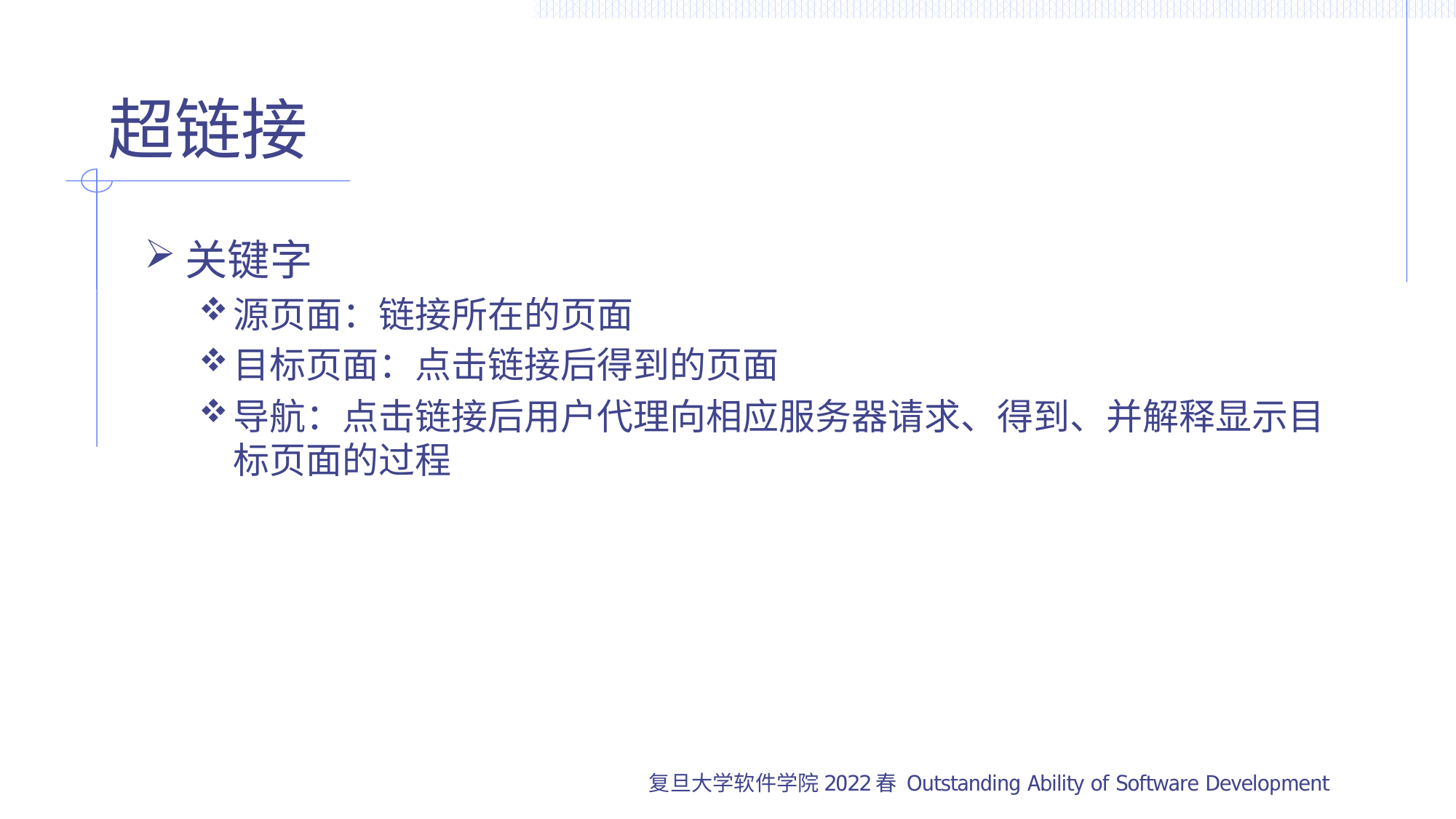

# 超链接
关键字
源页面：链接所在的页面
目标页面：点击链接后得到的页面
导航：点击链接后用户代理向相应服务器请求、得到、并解释显示目标页面的过程